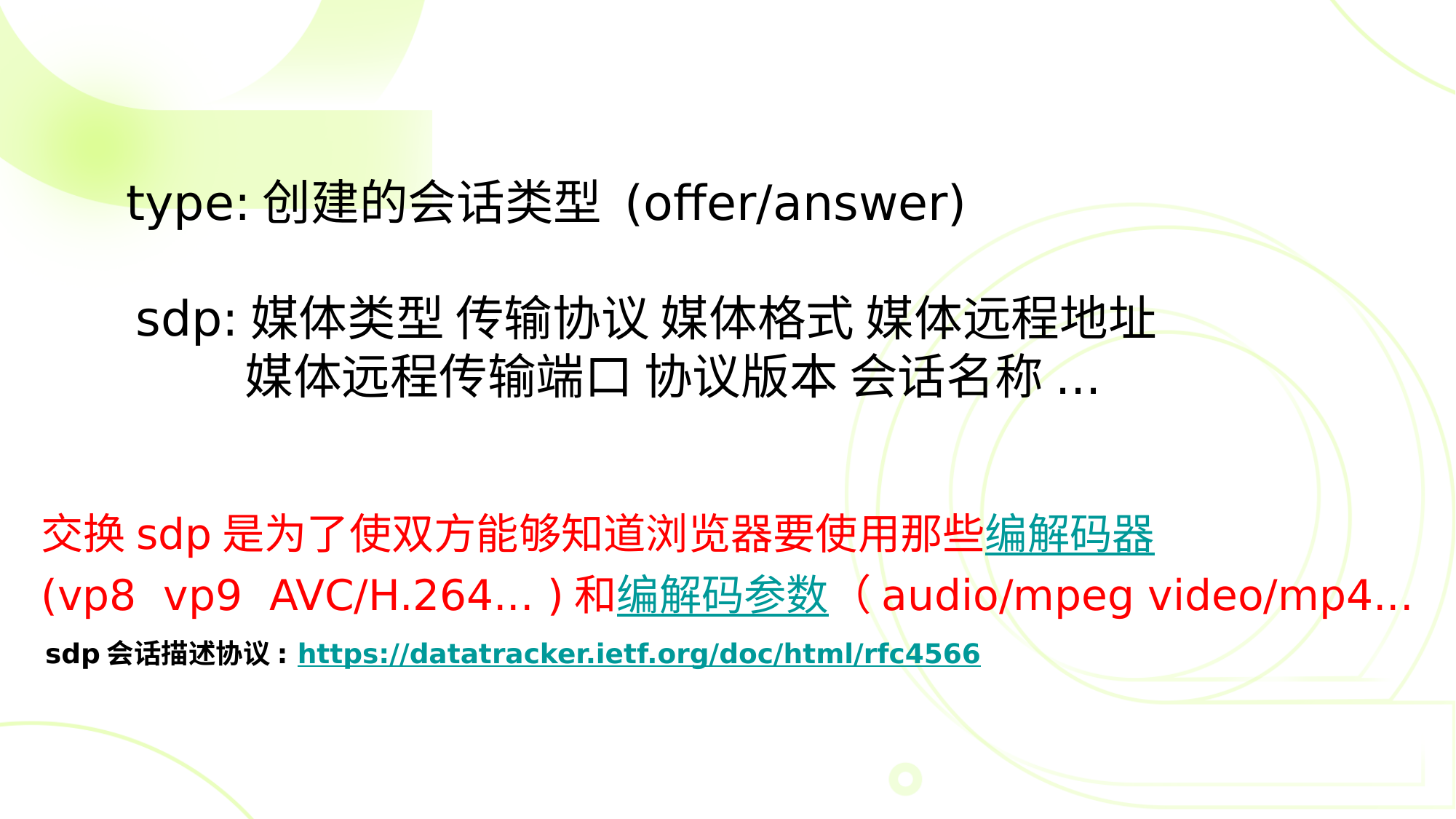

type:创建的会话类型 (offer/answer)
sdp:媒体类型 传输协议 媒体格式 媒体远程地址
	媒体远程传输端口 协议版本 会话名称...
交换sdp是为了使双方能够知道浏览器要使用那些编解码器
(vp8  vp9  AVC/H.264... )和编解码参数（audio/mpeg video/mp4...
sdp会话描述协议: https://datatracker.ietf.org/doc/html/rfc4566